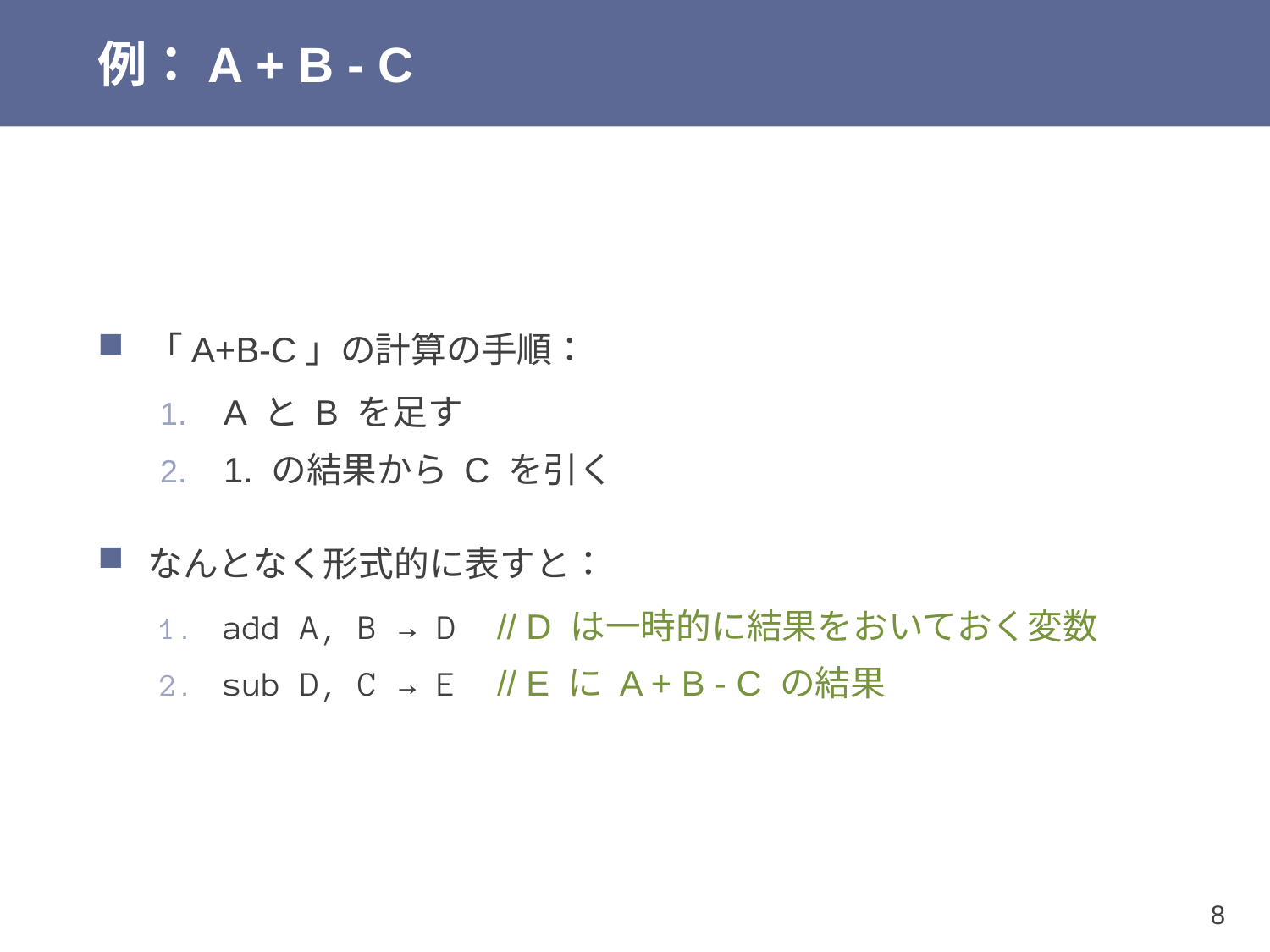

# 例：A + B - C
「A+B-C」の計算の手順：
A と B を足す
1. の結果から C を引く
なんとなく形式的に表すと：
add A, B → D	  // D は一時的に結果をおいておく変数
sub D, C → E	  // E に A + B - C の結果